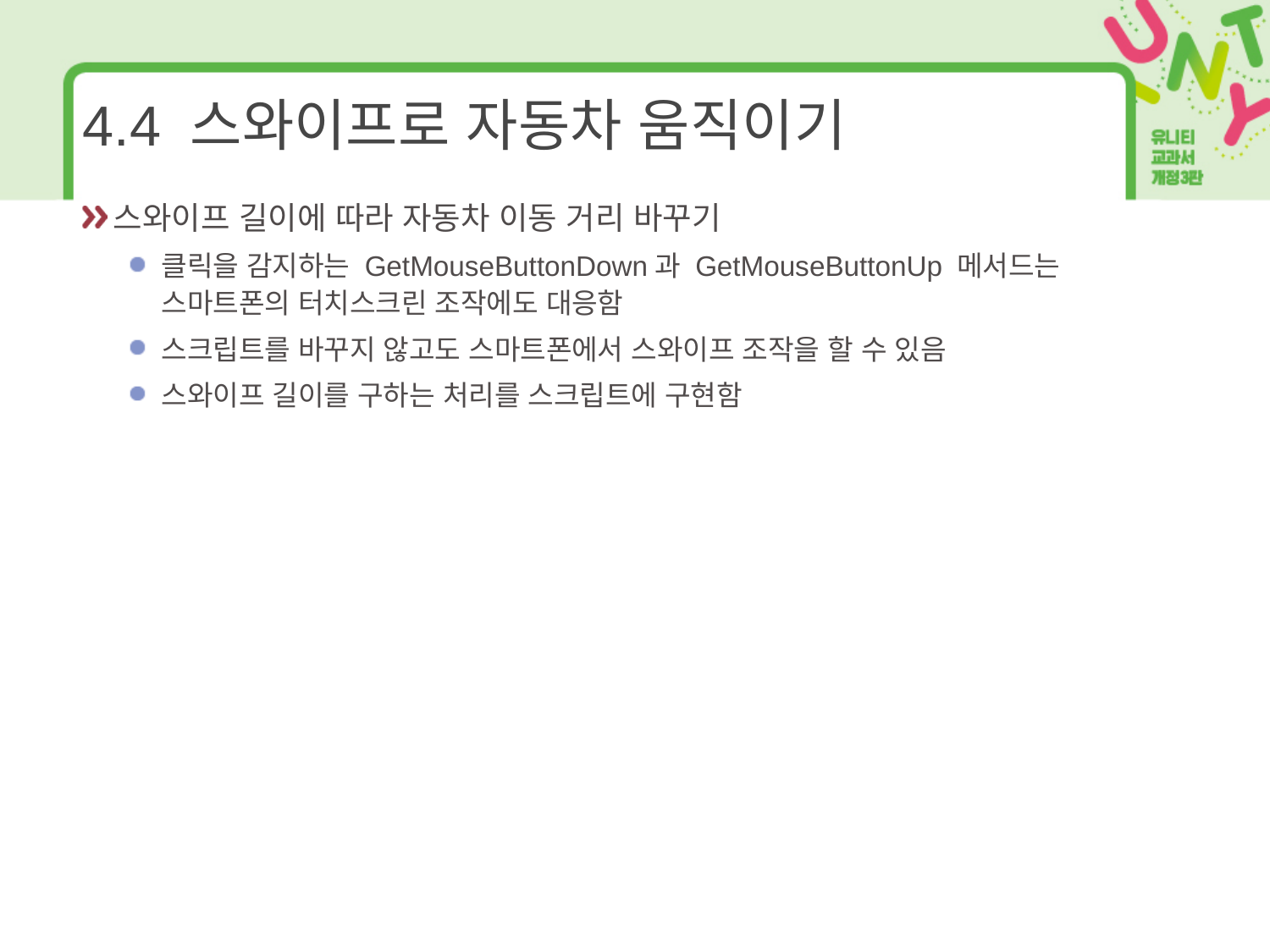

# 4.4 스와이프로 자동차 움직이기
스와이프 길이에 따라 자동차 이동 거리 바꾸기
클릭을 감지하는 GetMouseButtonDown과 GetMouseButtonUp 메서드는 스마트폰의 터치스크린 조작에도 대응함
스크립트를 바꾸지 않고도 스마트폰에서 스와이프 조작을 할 수 있음
스와이프 길이를 구하는 처리를 스크립트에 구현함